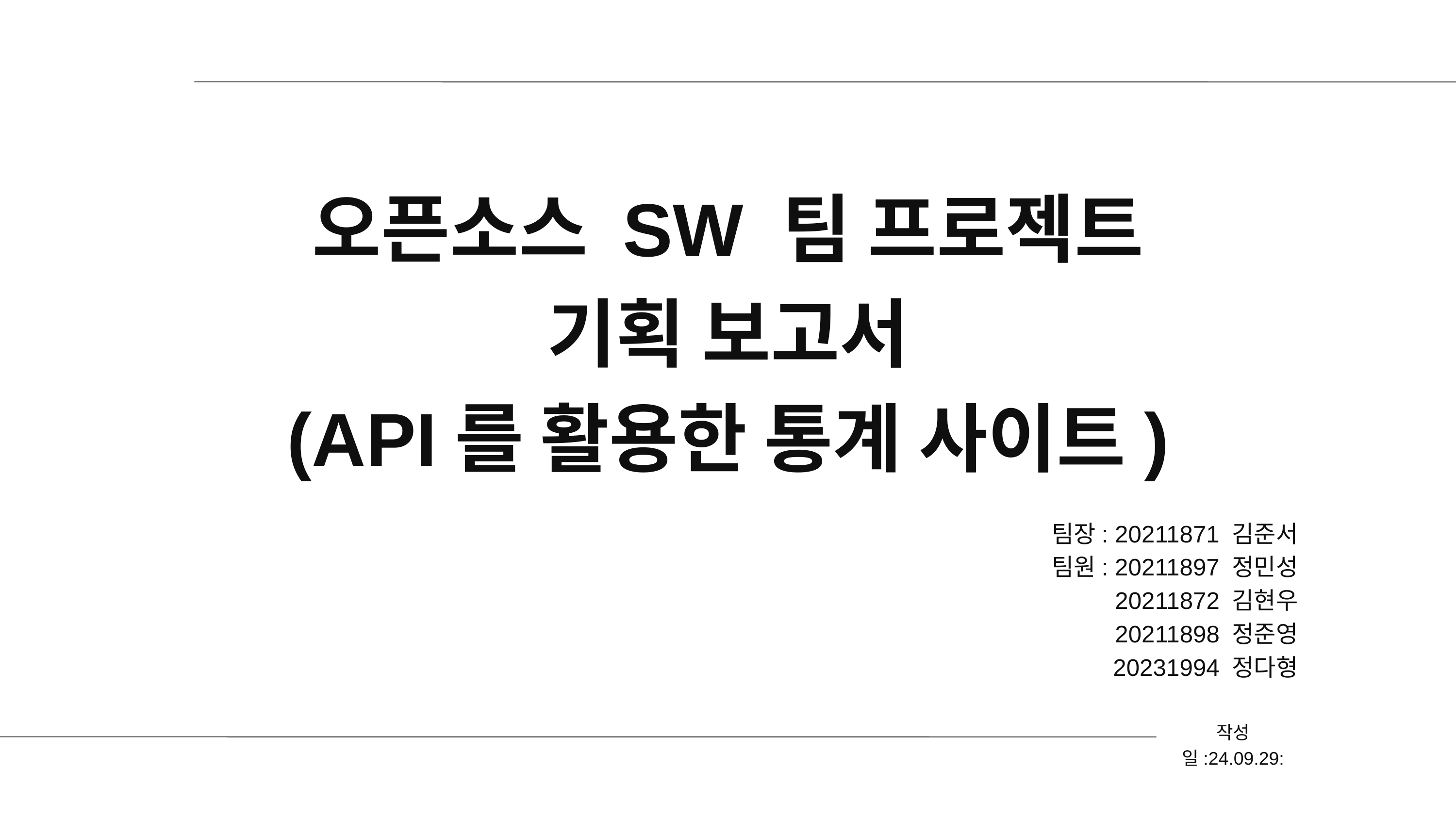

오픈소스 SW 팀 프로젝트
기획 보고서
(API를 활용한 통계 사이트)
   팀장: 20211871 김준서
   팀원: 20211897 정민성
              20211872 김현우
              20211898 정준영
              20231994 정다형
작성일:24.09.29: